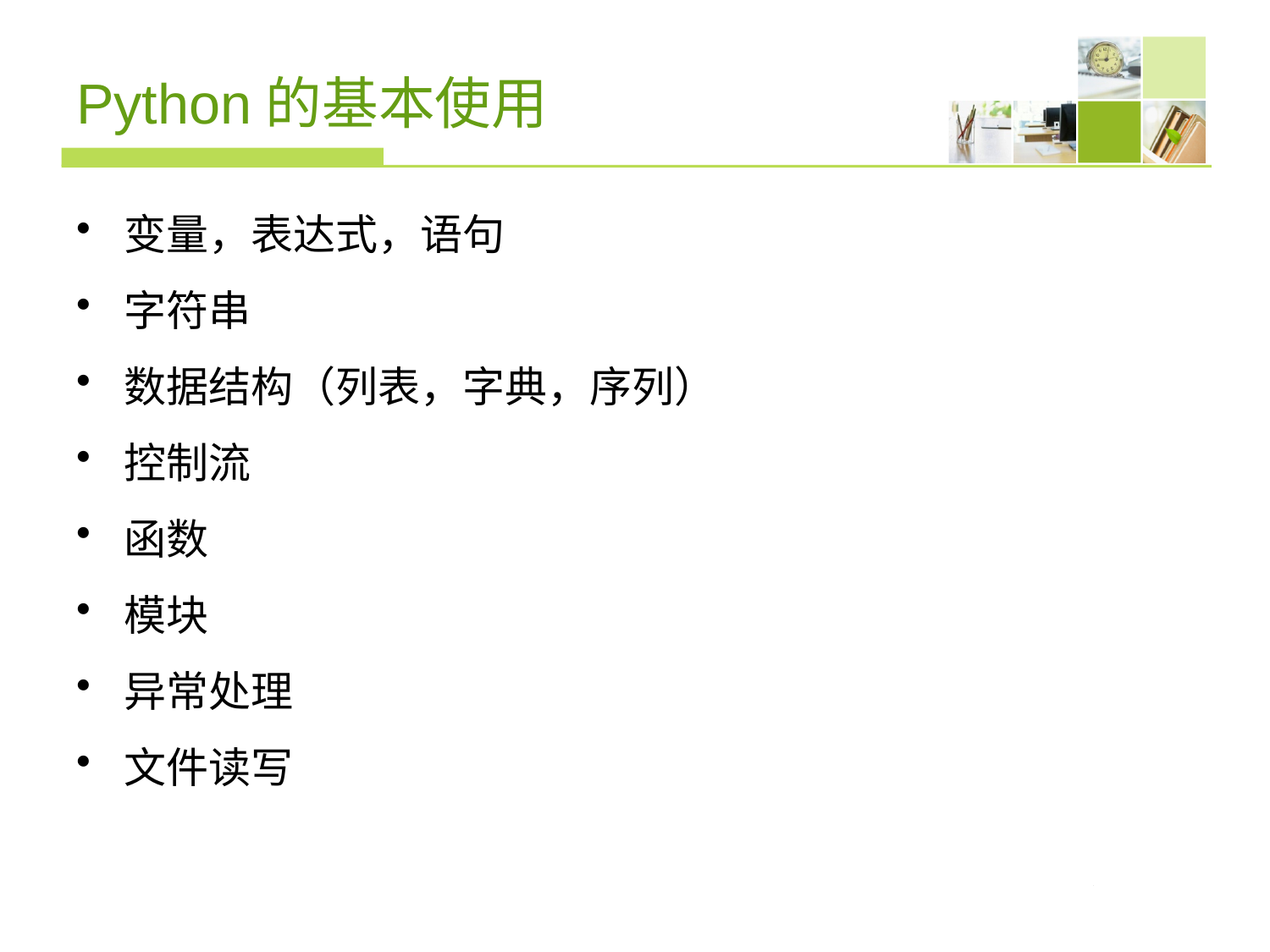

# Python的基本使用
变量，表达式，语句
字符串
数据结构（列表，字典，序列）
控制流
函数
模块
异常处理
文件读写